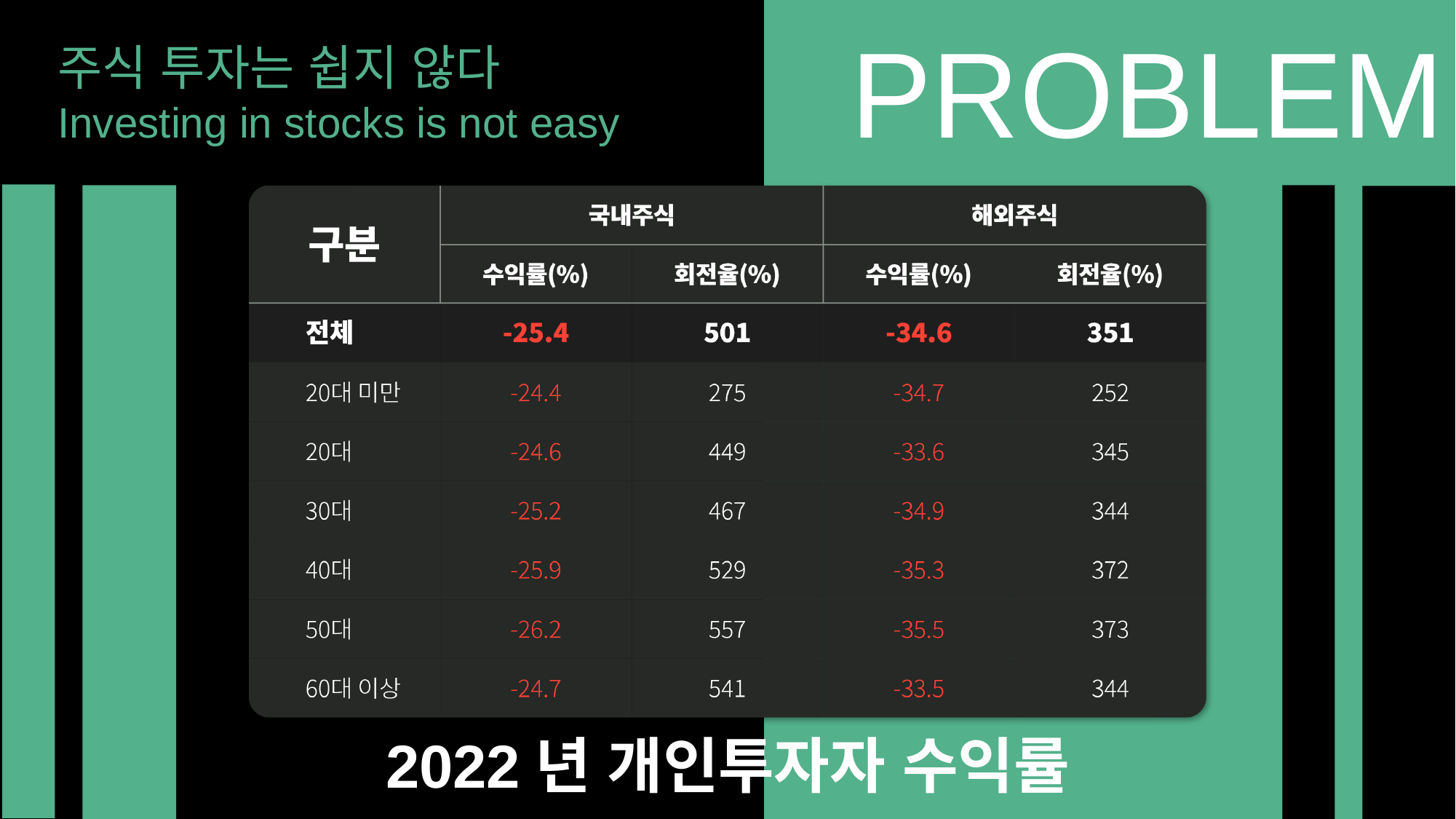

PROBLEM
주식 투자는 쉽지 않다
Investing in stocks is not easy

2022년 개인투자자 수익률